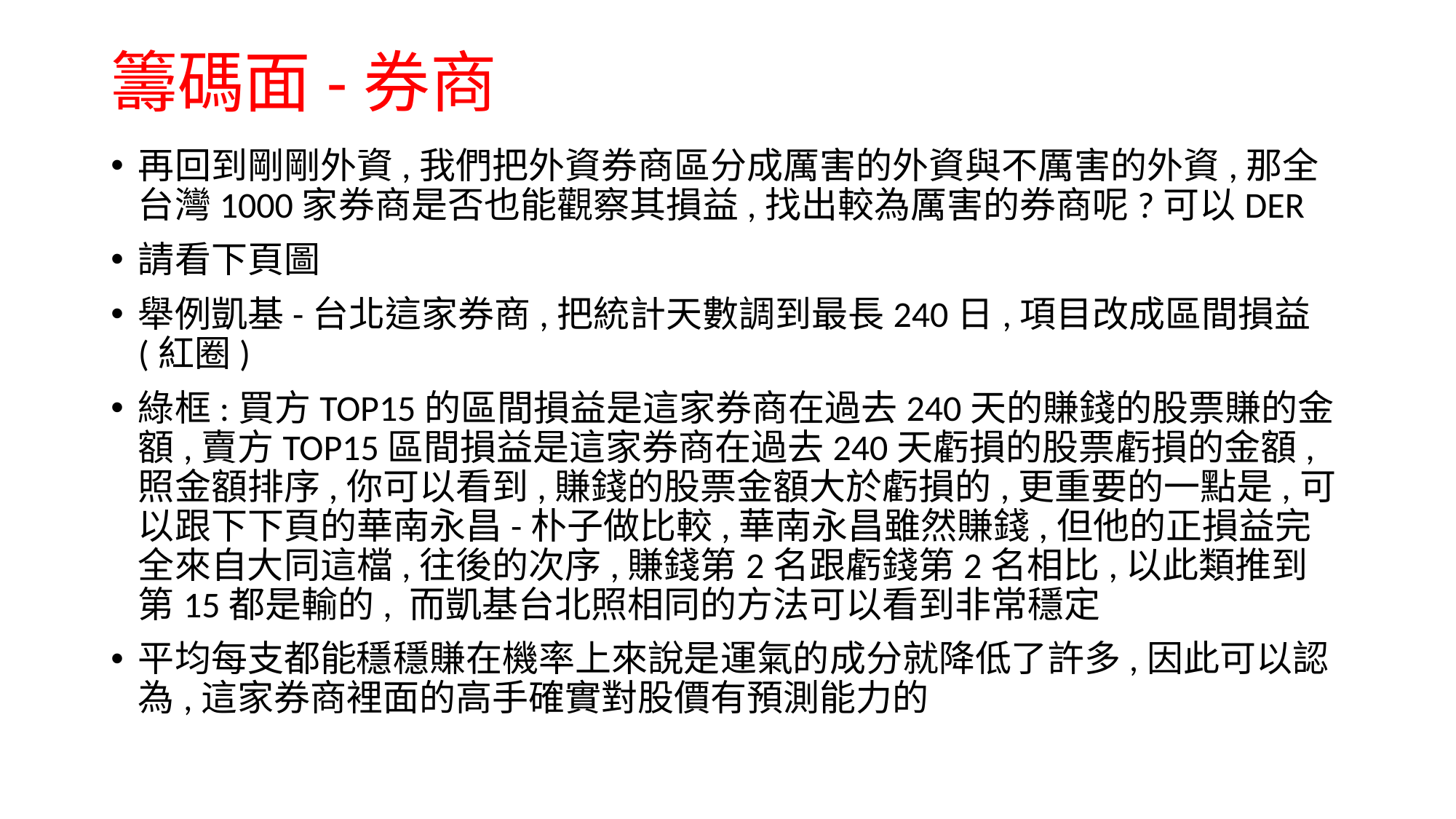

# 籌碼面-券商
再回到剛剛外資,我們把外資券商區分成厲害的外資與不厲害的外資,那全台灣1000家券商是否也能觀察其損益,找出較為厲害的券商呢?可以DER
請看下頁圖
舉例凱基-台北這家券商,把統計天數調到最長240日,項目改成區間損益(紅圈)
綠框:買方TOP15的區間損益是這家券商在過去240天的賺錢的股票賺的金額,賣方TOP15區間損益是這家券商在過去240天虧損的股票虧損的金額,照金額排序,你可以看到,賺錢的股票金額大於虧損的,更重要的一點是,可以跟下下頁的華南永昌-朴子做比較,華南永昌雖然賺錢,但他的正損益完全來自大同這檔,往後的次序,賺錢第2名跟虧錢第2名相比,以此類推到第15都是輸的, 而凱基台北照相同的方法可以看到非常穩定
平均每支都能穩穩賺在機率上來說是運氣的成分就降低了許多,因此可以認為,這家券商裡面的高手確實對股價有預測能力的